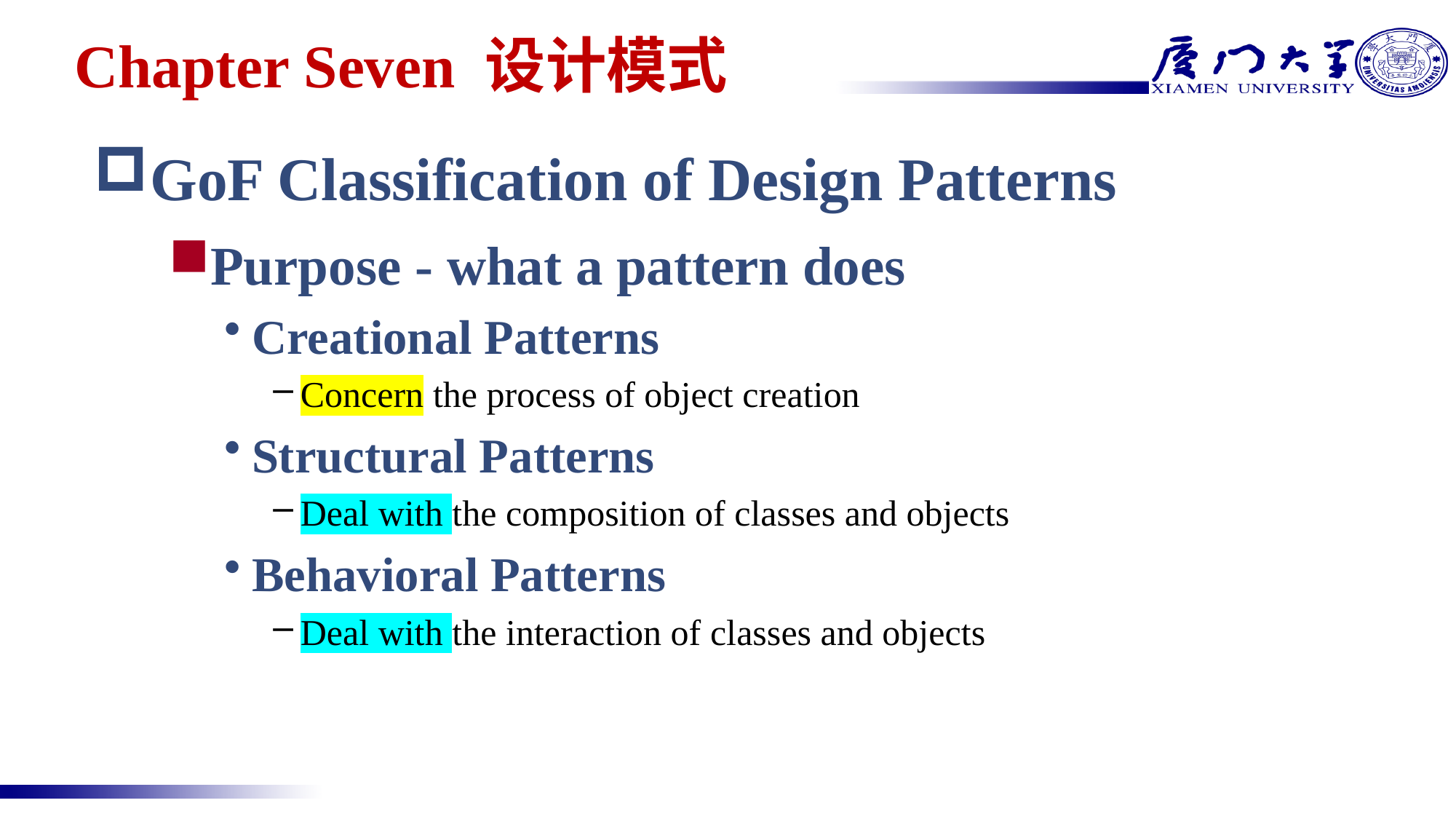

# Chapter Seven 设计模式
GoF Classification of Design Patterns
Purpose - what a pattern does
Creational Patterns
Concern the process of object creation
Structural Patterns
Deal with the composition of classes and objects
Behavioral Patterns
Deal with the interaction of classes and objects